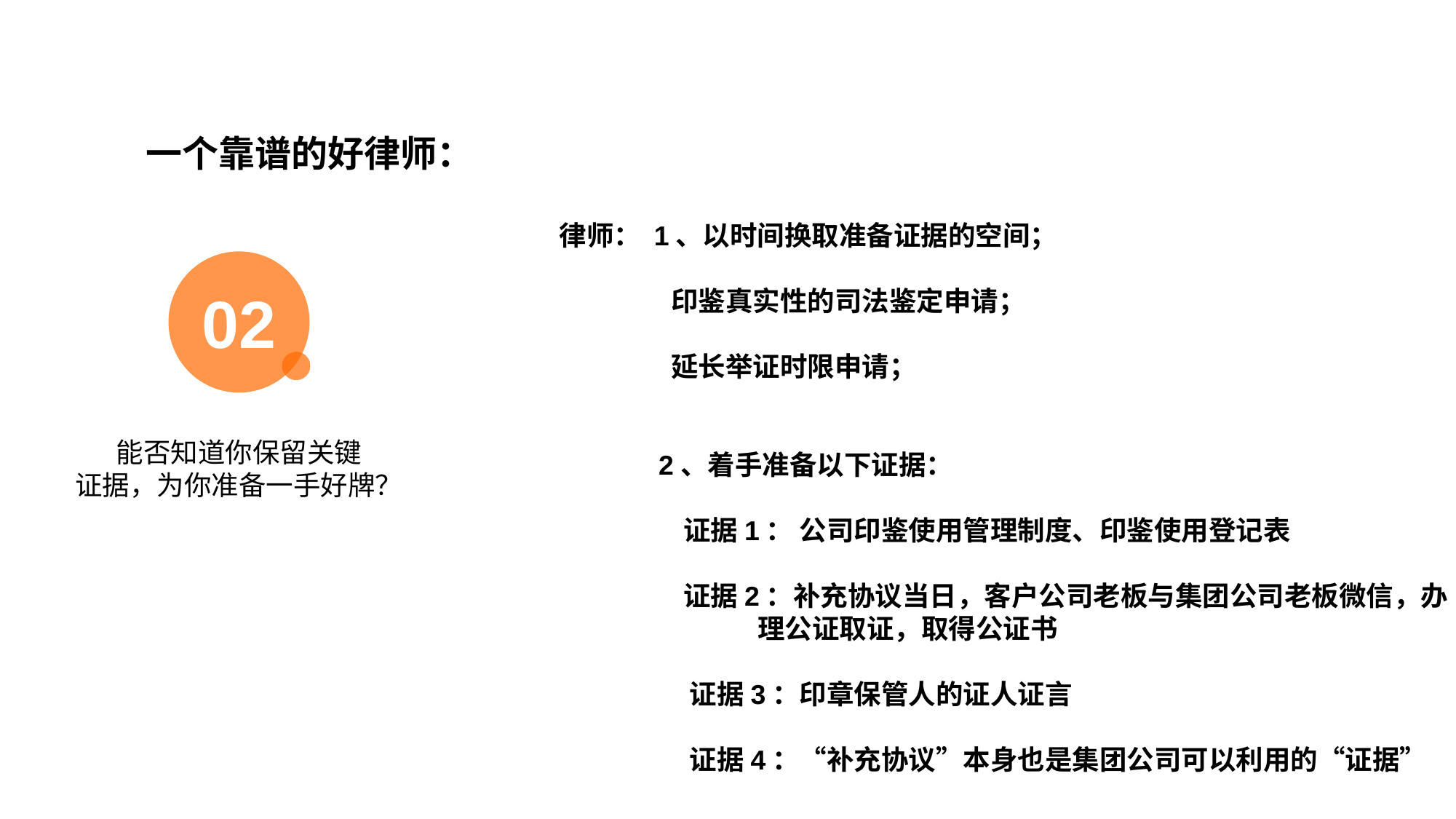

目录展示如果想增加/去除观点数量，复制增加/去除，间距均分
一个靠谱的好律师：
律师： 1、以时间换取准备证据的空间；

                 印鉴真实性的司法鉴定申请；

                 延长举证时限申请；

             2、着手准备以下证据：

                   证据1： 公司印鉴使用管理制度、印鉴使用登记表

                   证据2：补充协议当日，客户公司老板与集团公司老板微信，办
                               理公证取证，取得公证书

                    证据3：印章保管人的证人证言

                    证据4：“补充协议”本身也是集团公司可以利用的“证据”

02

能否知道你保留关键
证据，为你准备一手好牌？